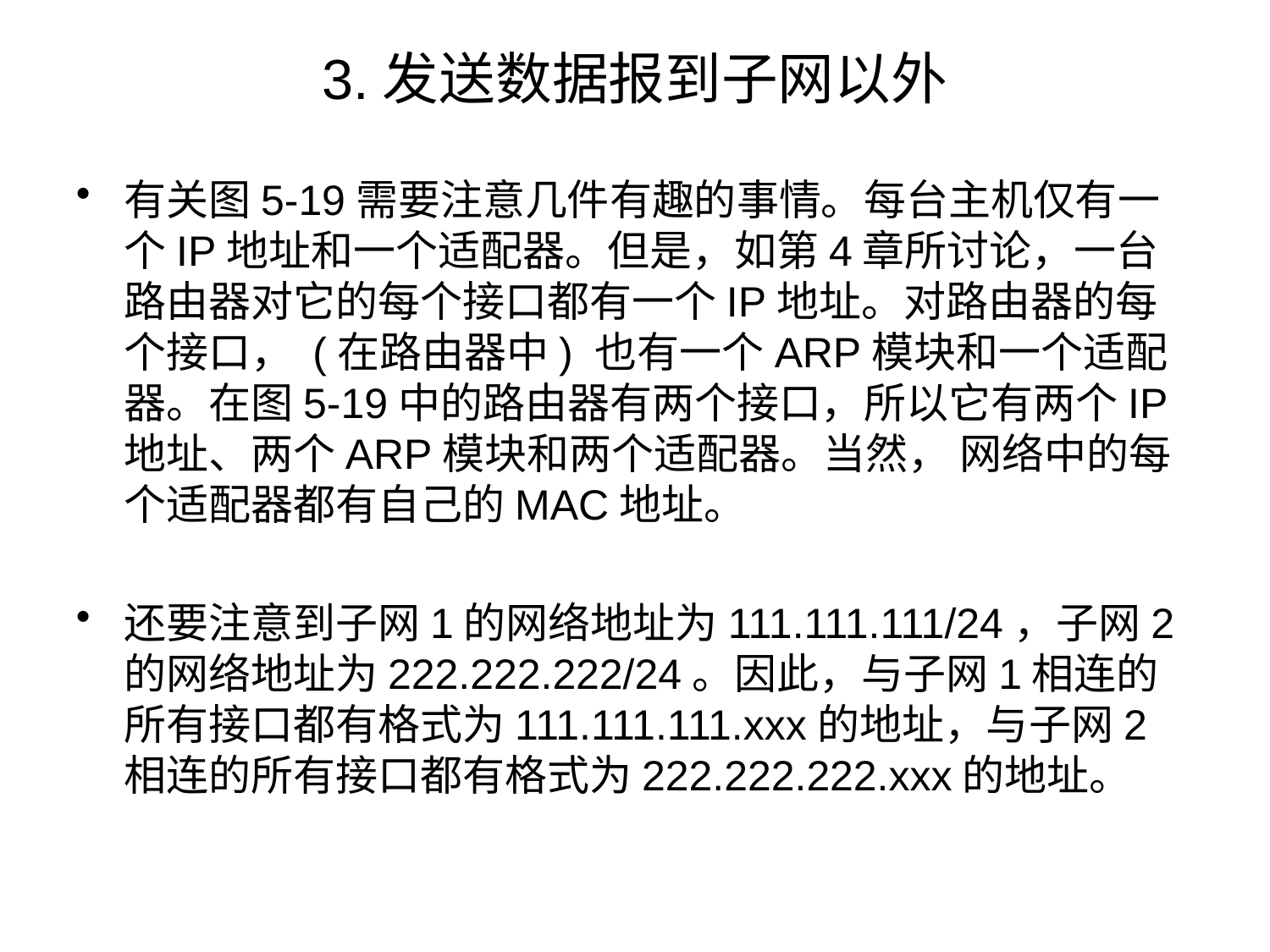

# 3.发送数据报到子网以外
有关图5-19需要注意几件有趣的事情。每台主机仅有一个IP地址和一个适配器。但是，如第4章所讨论，一台路由器对它的每个接口都有一个IP地址。对路由器的每个接口， (在路由器中) 也有一个ARP模块和一个适配器。在图5-19中的路由器有两个接口，所以它有两个IP地址、两个ARP模块和两个适配器。当然， 网络中的每个适配器都有自己的MAC地址。

还要注意到子网1的网络地址为111.111.111/24，子网2的网络地址为222.222.222/24。因此，与子网1相连的所有接口都有格式为111.111.111.xxx的地址，与子网2相连的所有接口都有格式为222.222.222.xxx的地址。